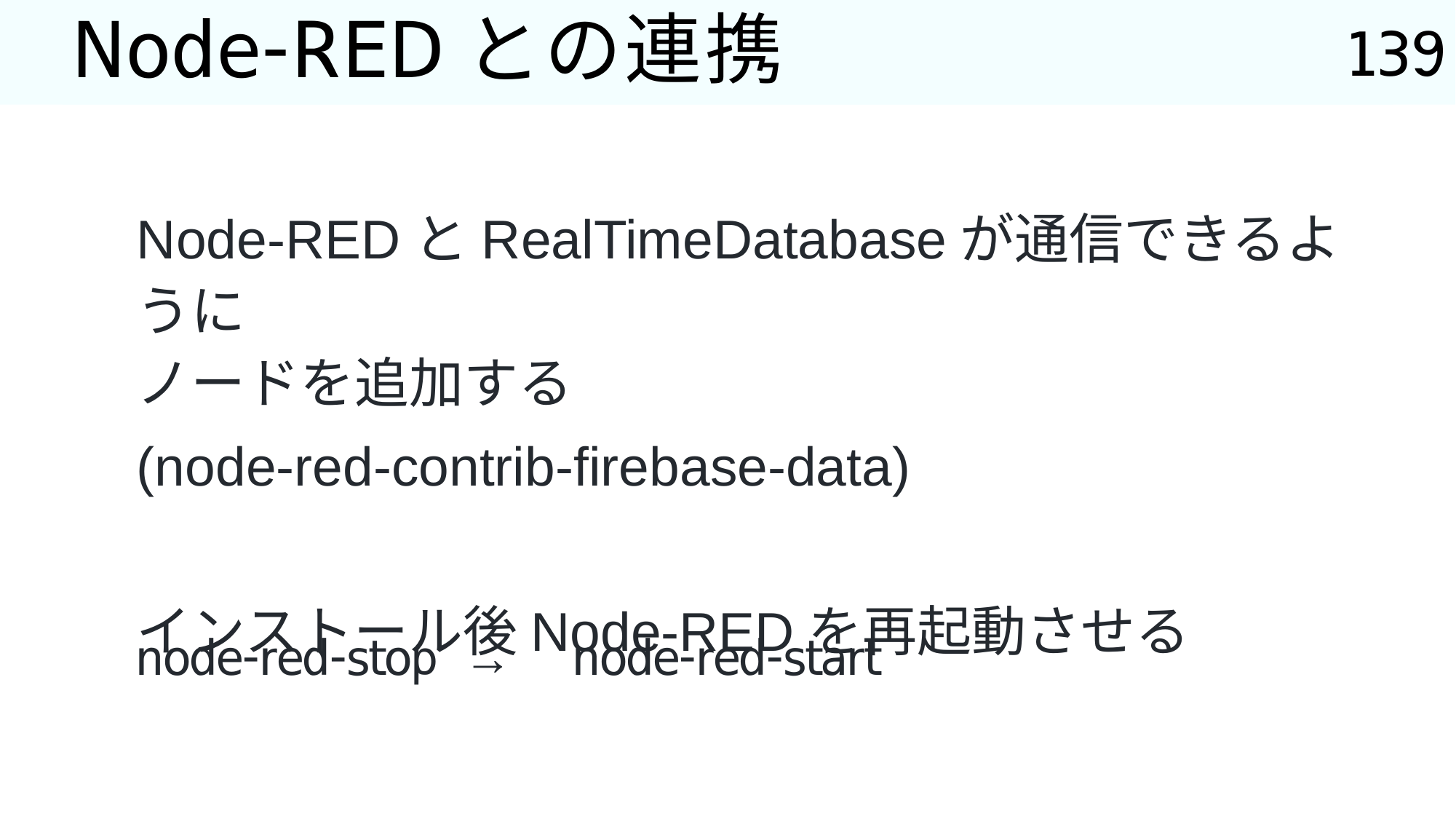

139
# Node-REDとの連携
Node-REDとRealTimeDatabaseが通信できるように
ノードを追加する
(node-red-contrib-firebase-data)

インストール後Node-REDを再起動させる

node-red-stop	→	node-red-start